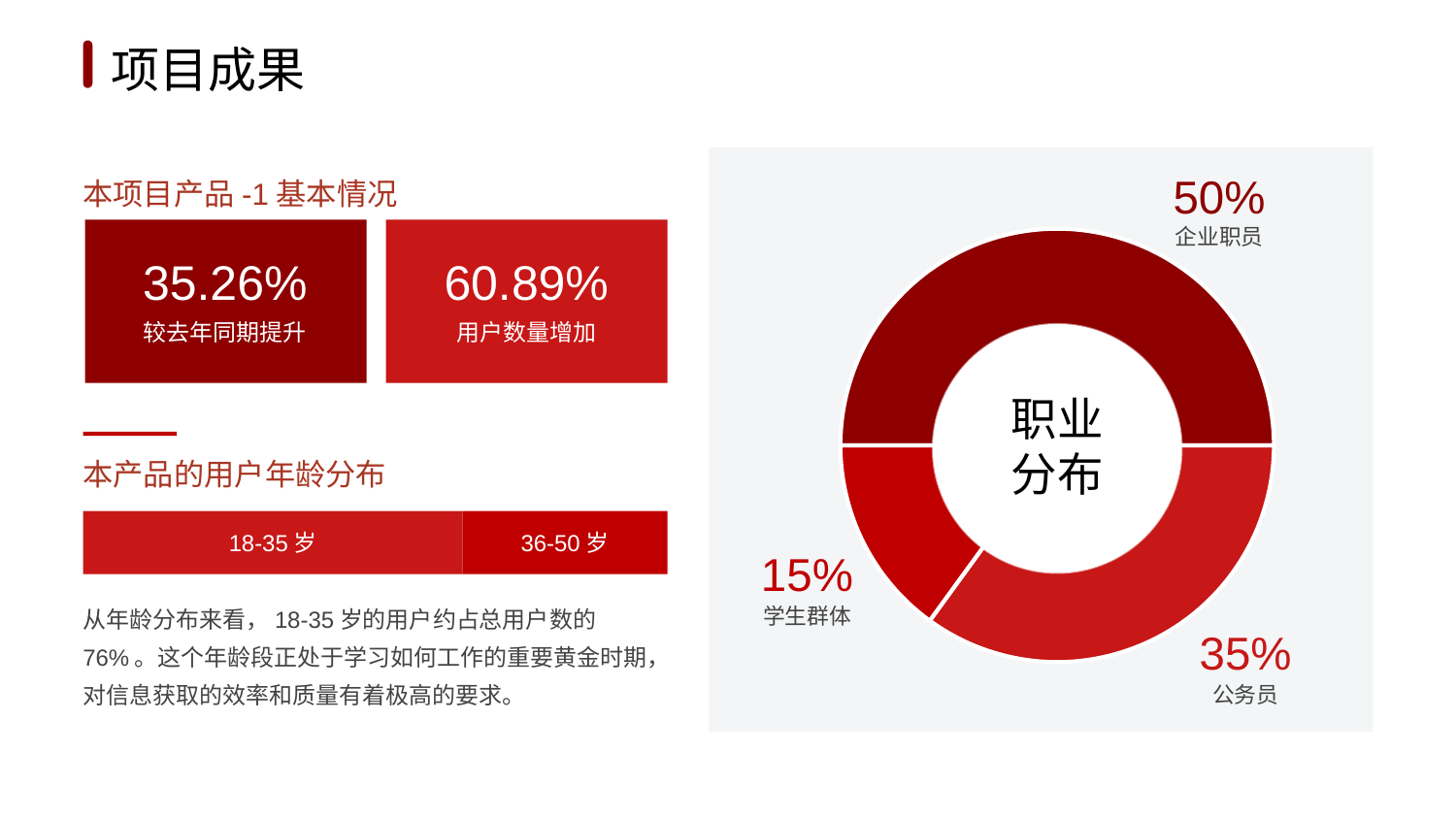

1
2
3
4
5
6
项目成果

本项目产品-1基本情况

50%

### Chart

| Category | 销售额 |
|---|---|
| 第一季度 | 50.0 |
| 第二季度 | 35.0 |
| 第三季度 | 15.0 |
职业
分布
企业职员
15%
学生群体
35%
公务员

35.26%
60.89%
较去年同期提升
用户数量增加

本产品的用户年龄分布
18-35岁
36-50岁
从年龄分布来看，18-35岁的用户约占总用户数的76%。这个年龄段正处于学习如何工作的重要黄金时期，对信息获取的效率和质量有着极高的要求。